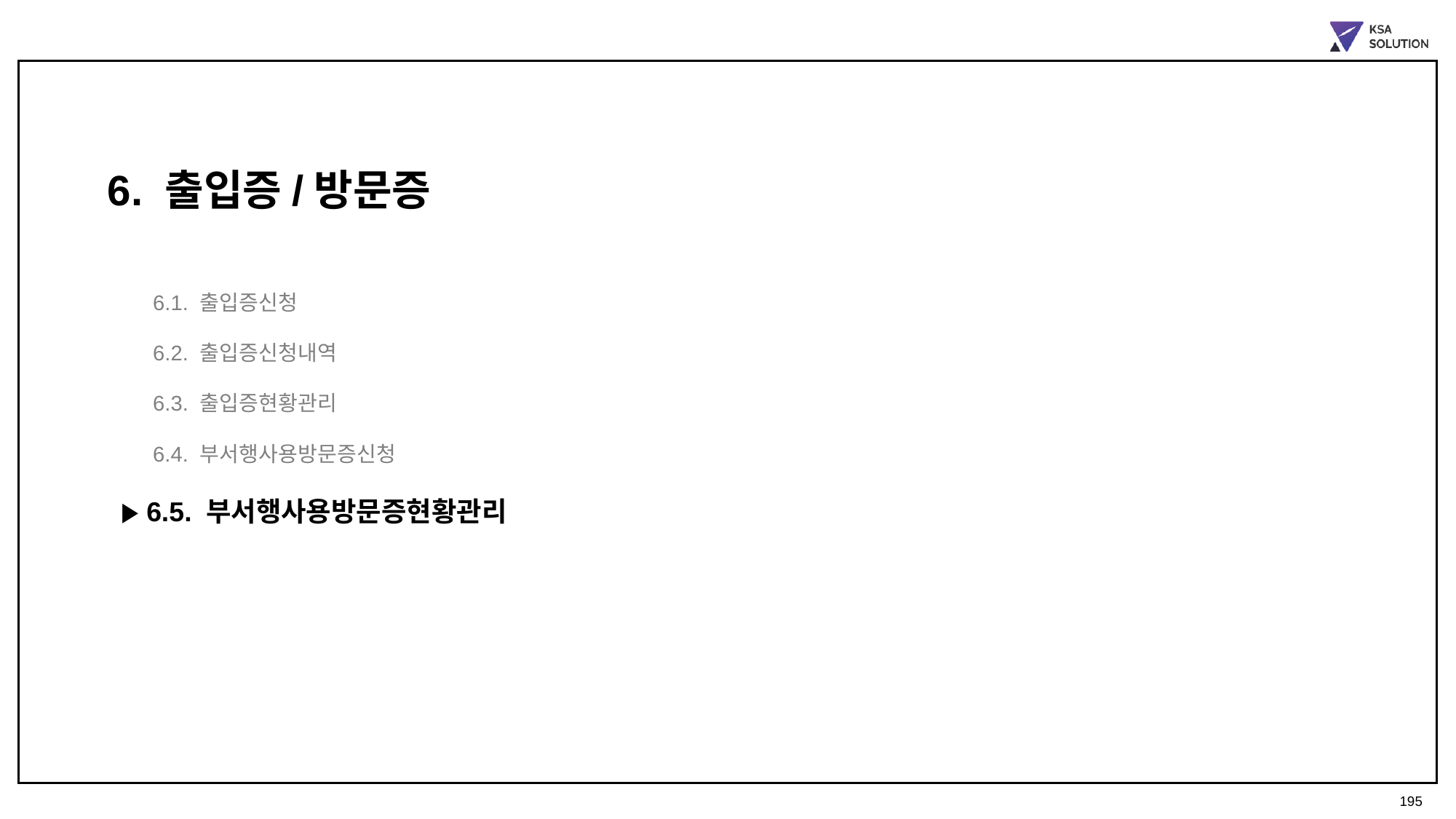

6. 출입증/방문증
6.1. 출입증신청
6.2. 출입증신청내역
6.3. 출입증현황관리
6.4. 부서행사용방문증신청
▶ 6.5. 부서행사용방문증현황관리